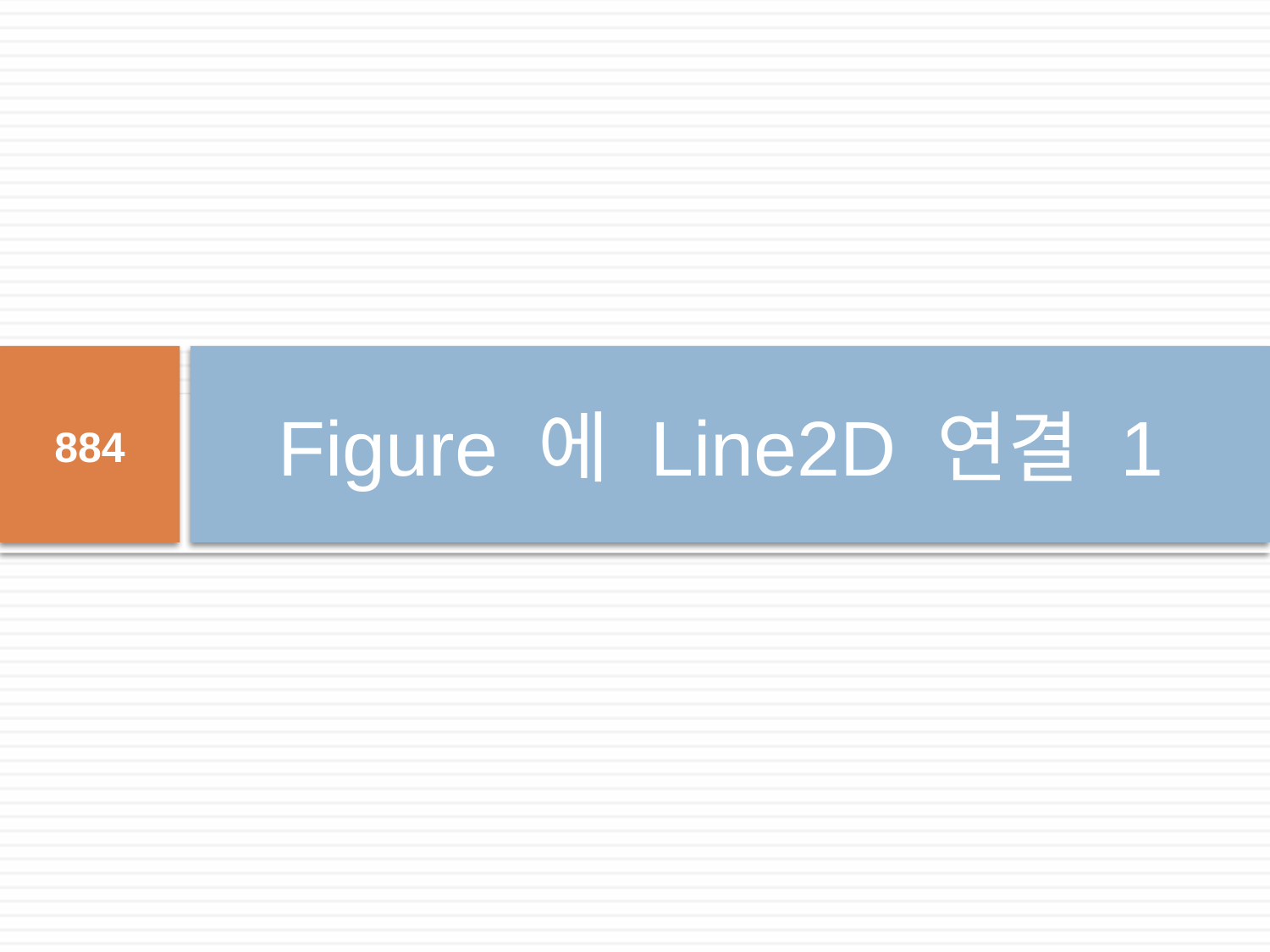

# Figure 에 Line2D 연결 1
884